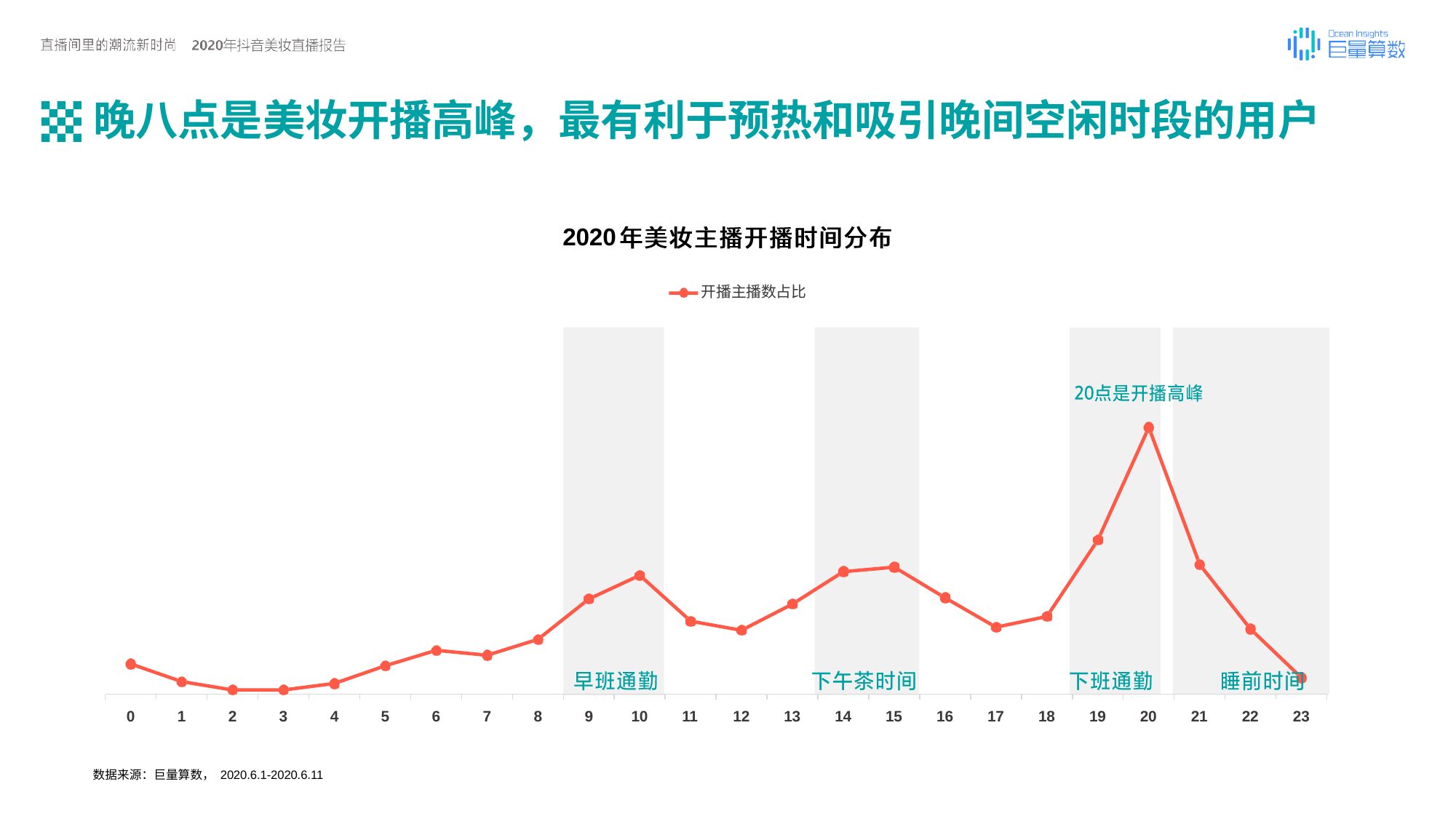

# 晚八点是美妆开播高峰，最有利于预热和吸引晚间空闲时段的用户

2020

开播主播数占比

0
1
2
3
4
5
6
7
8
9
10
11
12
13
14
15
16
17
18
19
20
21
22
23
数据来源：巨量算数， 2020.6.1-2020.6.11